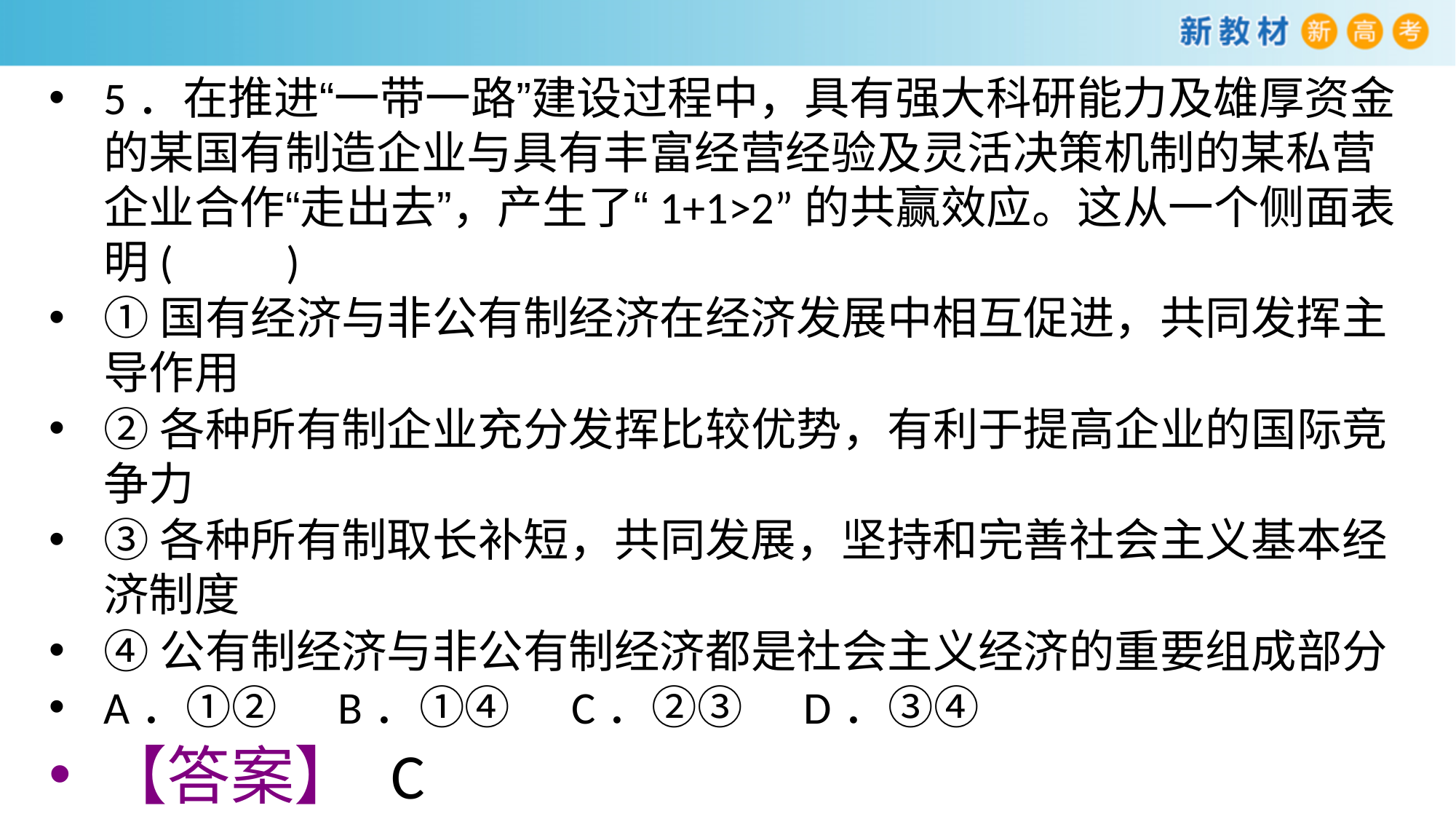

5．在推进“一带一路”建设过程中，具有强大科研能力及雄厚资金的某国有制造企业与具有丰富经营经验及灵活决策机制的某私营企业合作“走出去”，产生了“1+1>2”的共赢效应。这从一个侧面表明(　　)
①国有经济与非公有制经济在经济发展中相互促进，共同发挥主导作用
②各种所有制企业充分发挥比较优势，有利于提高企业的国际竞争力
③各种所有制取长补短，共同发展，坚持和完善社会主义基本经济制度
④公有制经济与非公有制经济都是社会主义经济的重要组成部分
A．①②    B．①④    C．②③    D．③④
【答案】 C